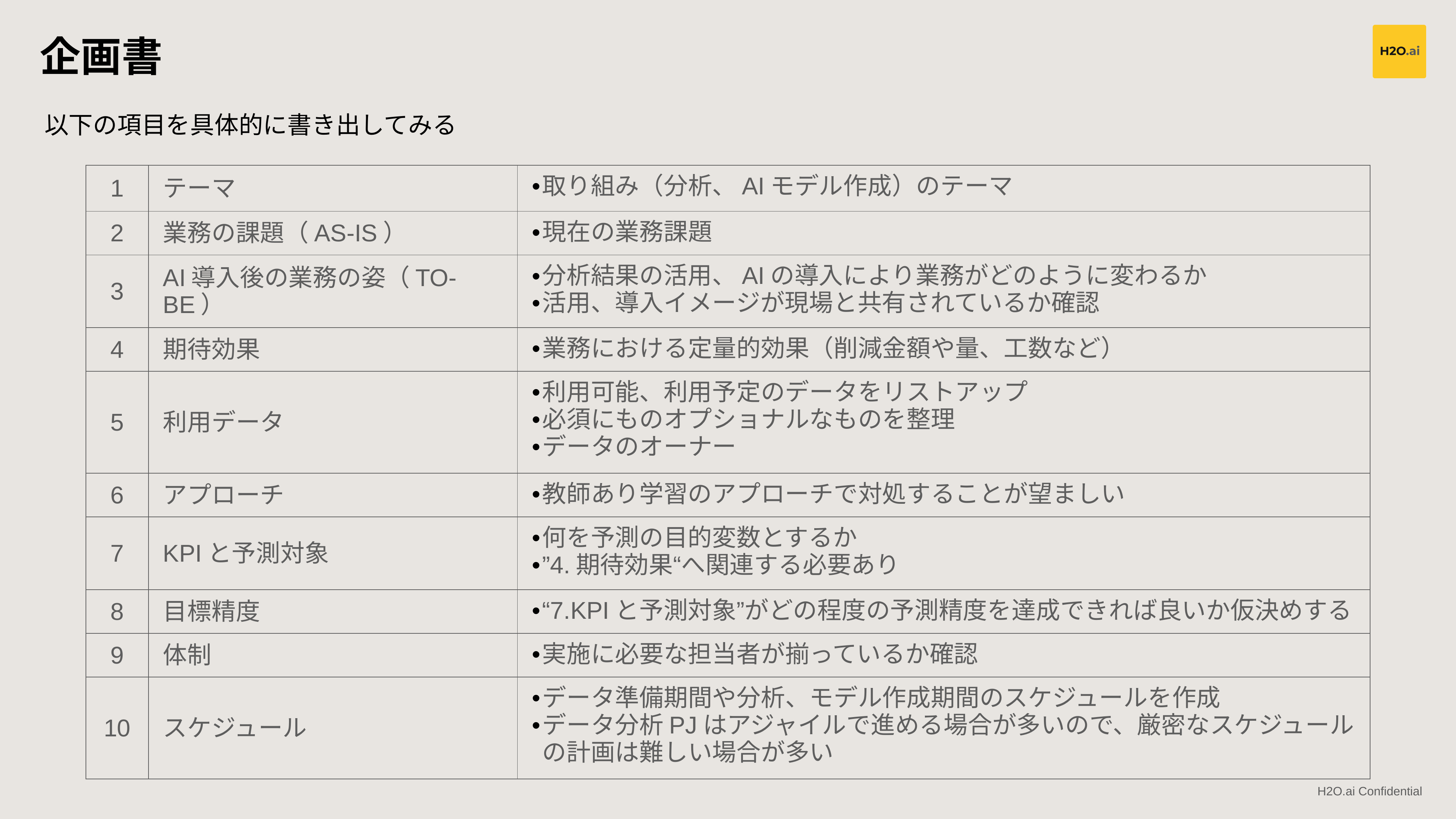

企画書
以下の項目を具体的に書き出してみる
| 1 | テーマ | 取り組み（分析、AIモデル作成）のテーマ |
| --- | --- | --- |
| 2 | 業務の課題（AS-IS） | 現在の業務課題 |
| 3 | AI導入後の業務の姿（TO-BE） | 分析結果の活用、AIの導入により業務がどのように変わるか 活用、導入イメージが現場と共有されているか確認 |
| 4 | 期待効果 | 業務における定量的効果（削減金額や量、工数など） |
| 5 | 利用データ | 利用可能、利用予定のデータをリストアップ 必須にものオプショナルなものを整理 データのオーナー |
| 6 | アプローチ | 教師あり学習のアプローチで対処することが望ましい |
| 7 | KPIと予測対象 | 何を予測の目的変数とするか ”4.期待効果“へ関連する必要あり |
| 8 | 目標精度 | “7.KPIと予測対象”がどの程度の予測精度を達成できれば良いか仮決めする |
| 9 | 体制 | 実施に必要な担当者が揃っているか確認 |
| 10 | スケジュール | データ準備期間や分析、モデル作成期間のスケジュールを作成 データ分析PJはアジャイルで進める場合が多いので、厳密なスケジュールの計画は難しい場合が多い |